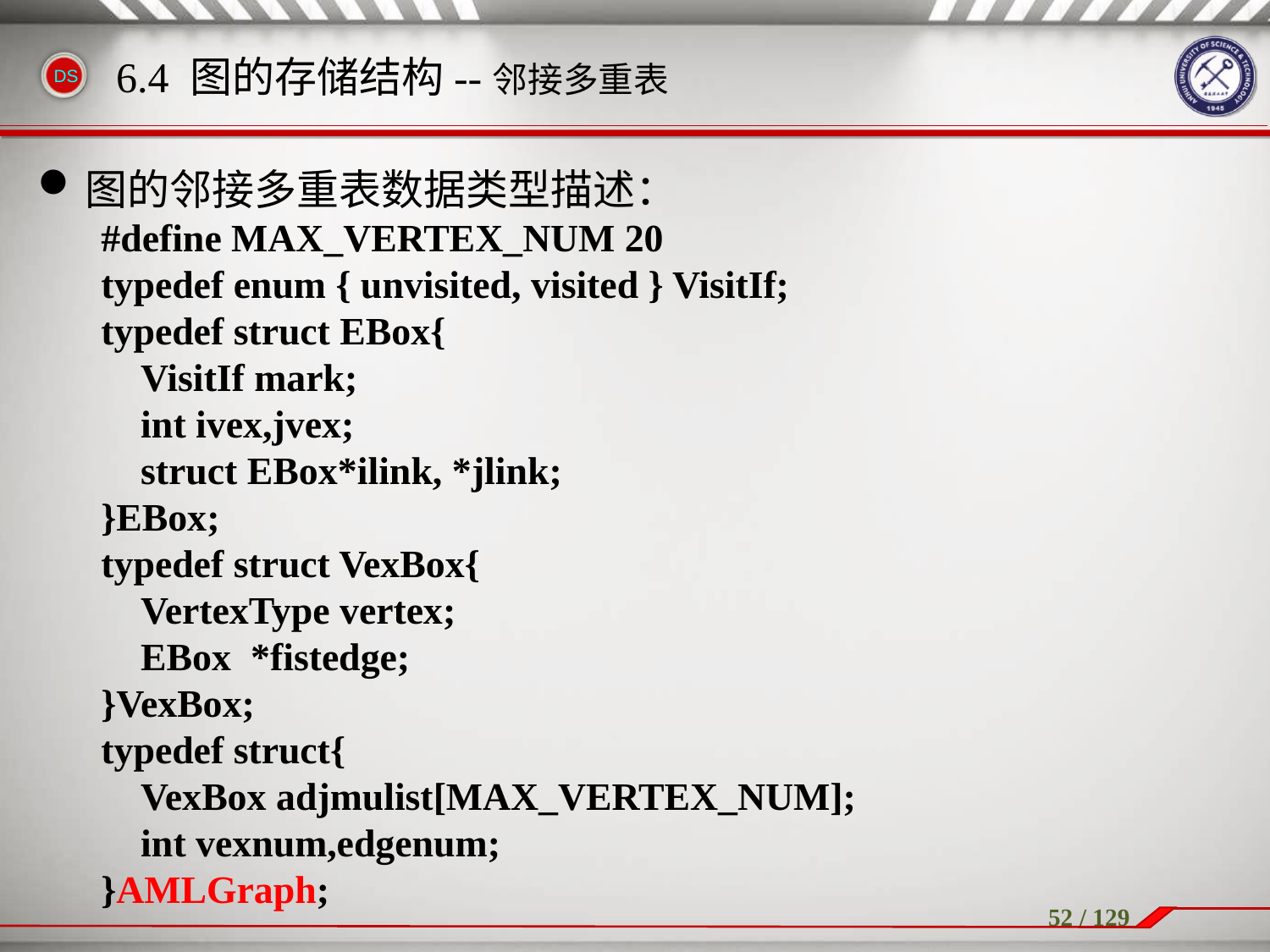

图的邻接多重表数据类型描述：
#define MAX_VERTEX_NUM 20
typedef enum { unvisited, visited } VisitIf;
typedef struct EBox{
	VisitIf mark;
	int ivex,jvex;
	struct EBox*ilink, *jlink;
}EBox;
typedef struct VexBox{
	VertexType vertex;
	EBox  *fistedge;
}VexBox;
typedef struct{
	VexBox adjmulist[MAX_VERTEX_NUM];
	int vexnum,edgenum;
}AMLGraph;
6.4 图的存储结构--邻接多重表